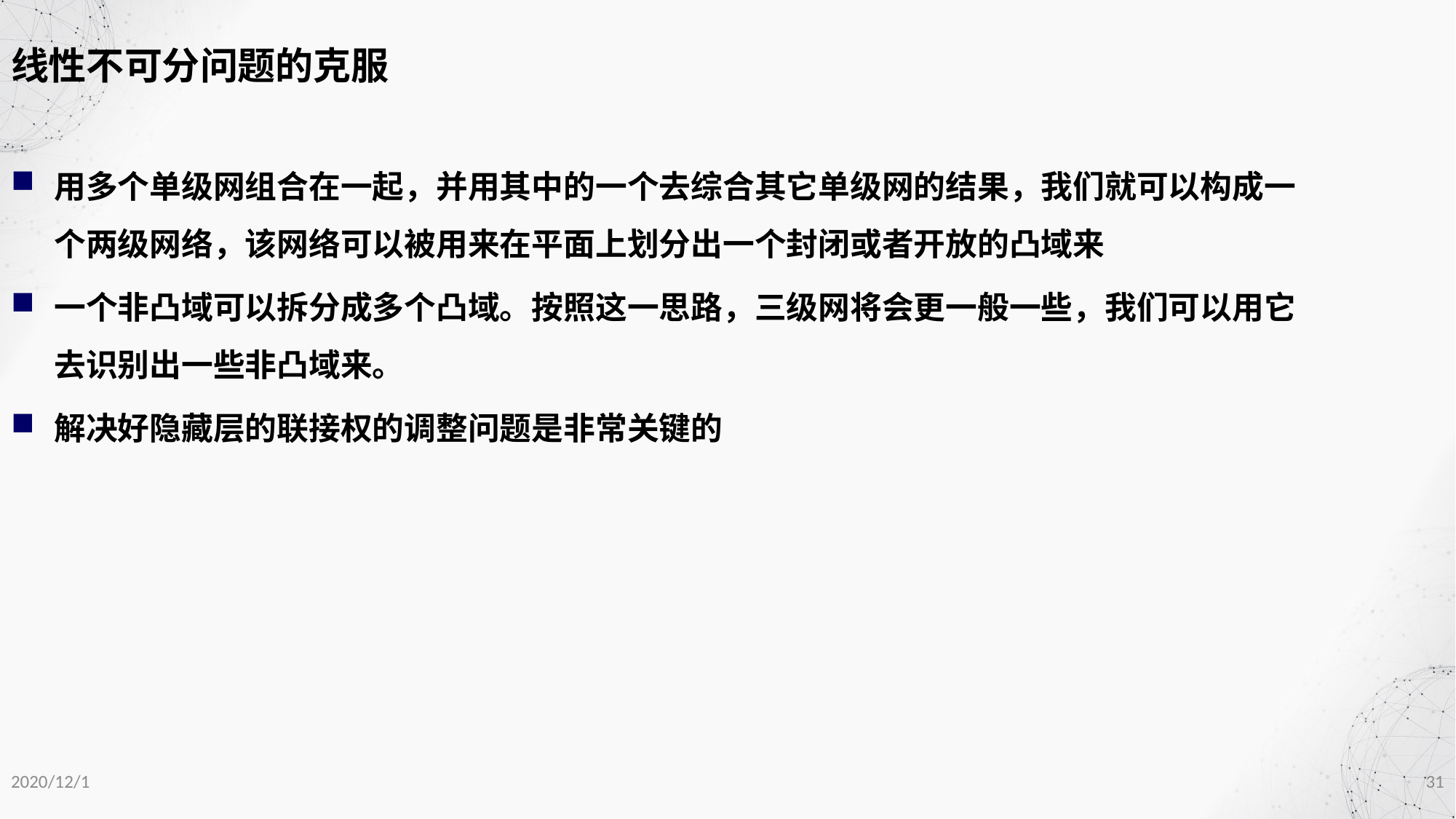

线性不可分问题的克服
用多个单级网组合在一起，并用其中的一个去综合其它单级网的结果，我们就可以构成一个两级网络，该网络可以被用来在平面上划分出一个封闭或者开放的凸域来
一个非凸域可以拆分成多个凸域。按照这一思路，三级网将会更一般一些，我们可以用它去识别出一些非凸域来。
解决好隐藏层的联接权的调整问题是非常关键的
2020/12/1
31